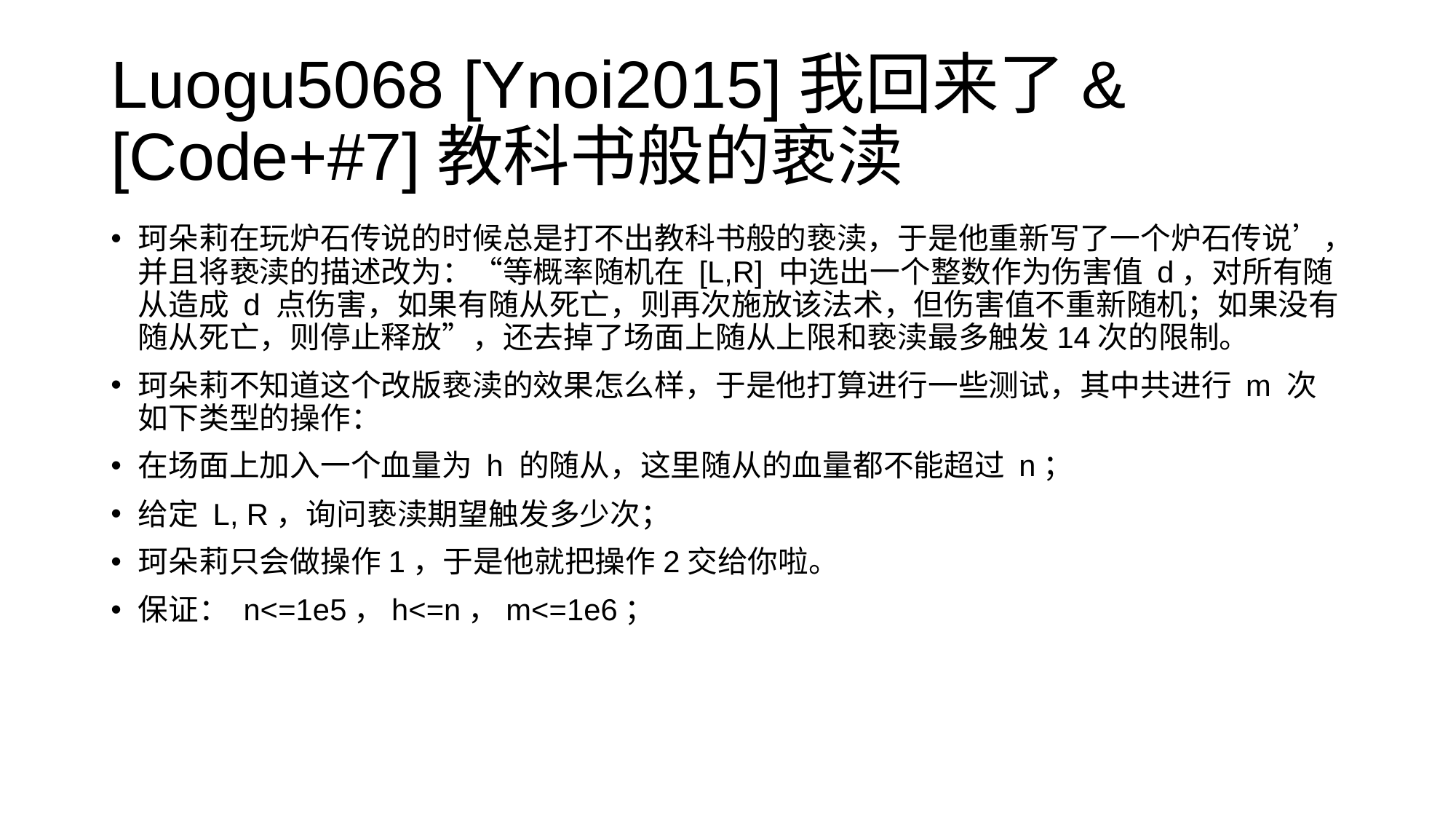

# Luogu5068 [Ynoi2015]我回来了& [Code+#7]教科书般的亵渎
珂朵莉在玩炉石传说的时候总是打不出教科书般的亵渎，于是他重新写了一个炉石传说’，并且将亵渎的描述改为：“等概率随机在 [L,R] 中选出一个整数作为伤害值 d，对所有随从造成 d 点伤害，如果有随从死亡，则再次施放该法术，但伤害值不重新随机；如果没有随从死亡，则停止释放”，还去掉了场面上随从上限和亵渎最多触发14次的限制。
珂朵莉不知道这个改版亵渎的效果怎么样，于是他打算进行一些测试，其中共进行 m 次如下类型的操作：
在场面上加入一个血量为 h 的随从，这里随从的血量都不能超过 n；
给定 L, R，询问亵渎期望触发多少次；
珂朵莉只会做操作1，于是他就把操作2交给你啦。
保证： n<=1e5，h<=n，m<=1e6；